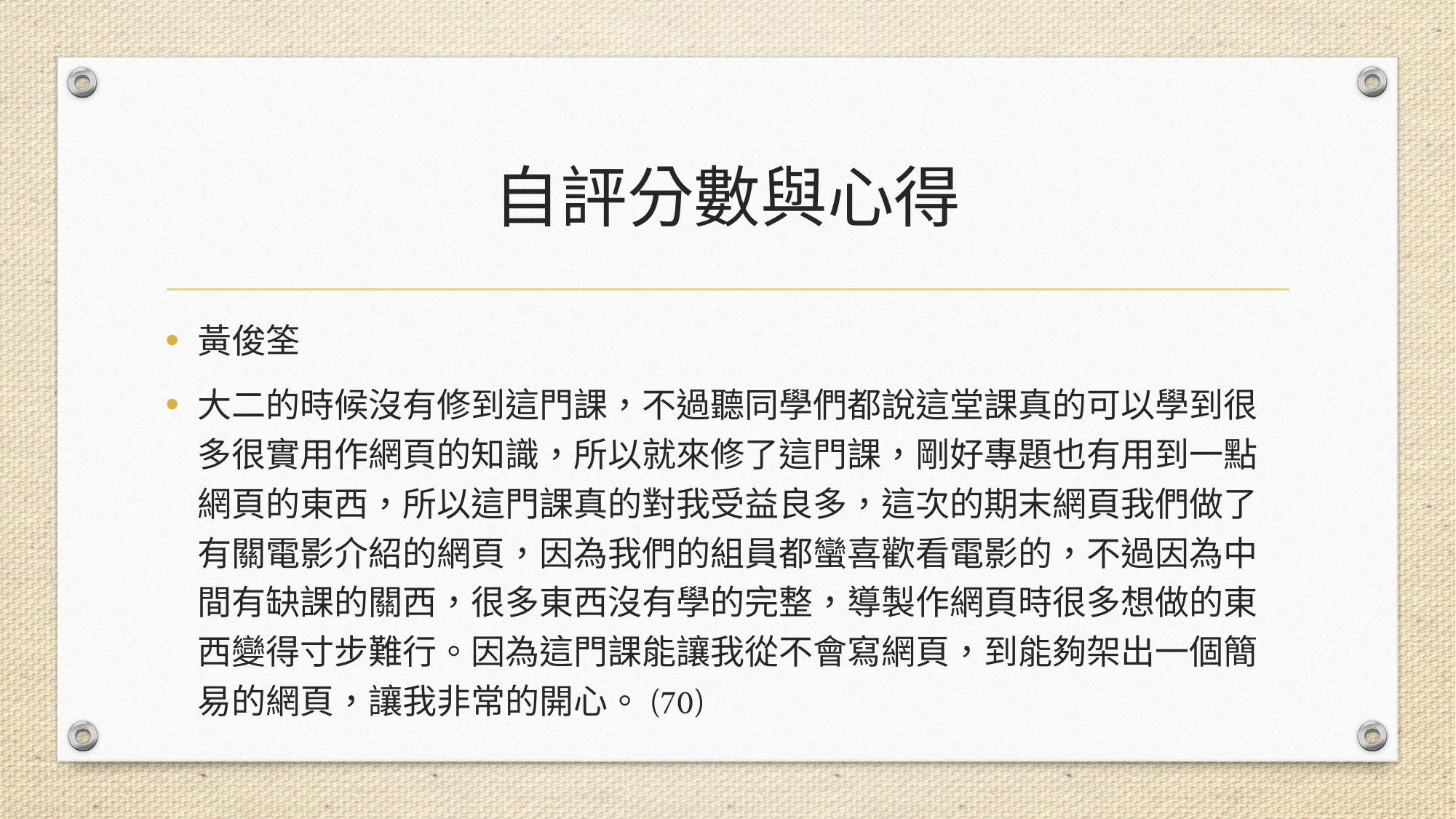

# 自評分數與心得
黃俊筌
大二的時候沒有修到這門課，不過聽同學們都說這堂課真的可以學到很多很實用作網頁的知識，所以就來修了這門課，剛好專題也有用到一點網頁的東西，所以這門課真的對我受益良多，這次的期末網頁我們做了有關電影介紹的網頁，因為我們的組員都蠻喜歡看電影的，不過因為中間有缺課的關西，很多東西沒有學的完整，導製作網頁時很多想做的東西變得寸步難行。因為這門課能讓我從不會寫網頁，到能夠架出一個簡易的網頁，讓我非常的開心。(70)